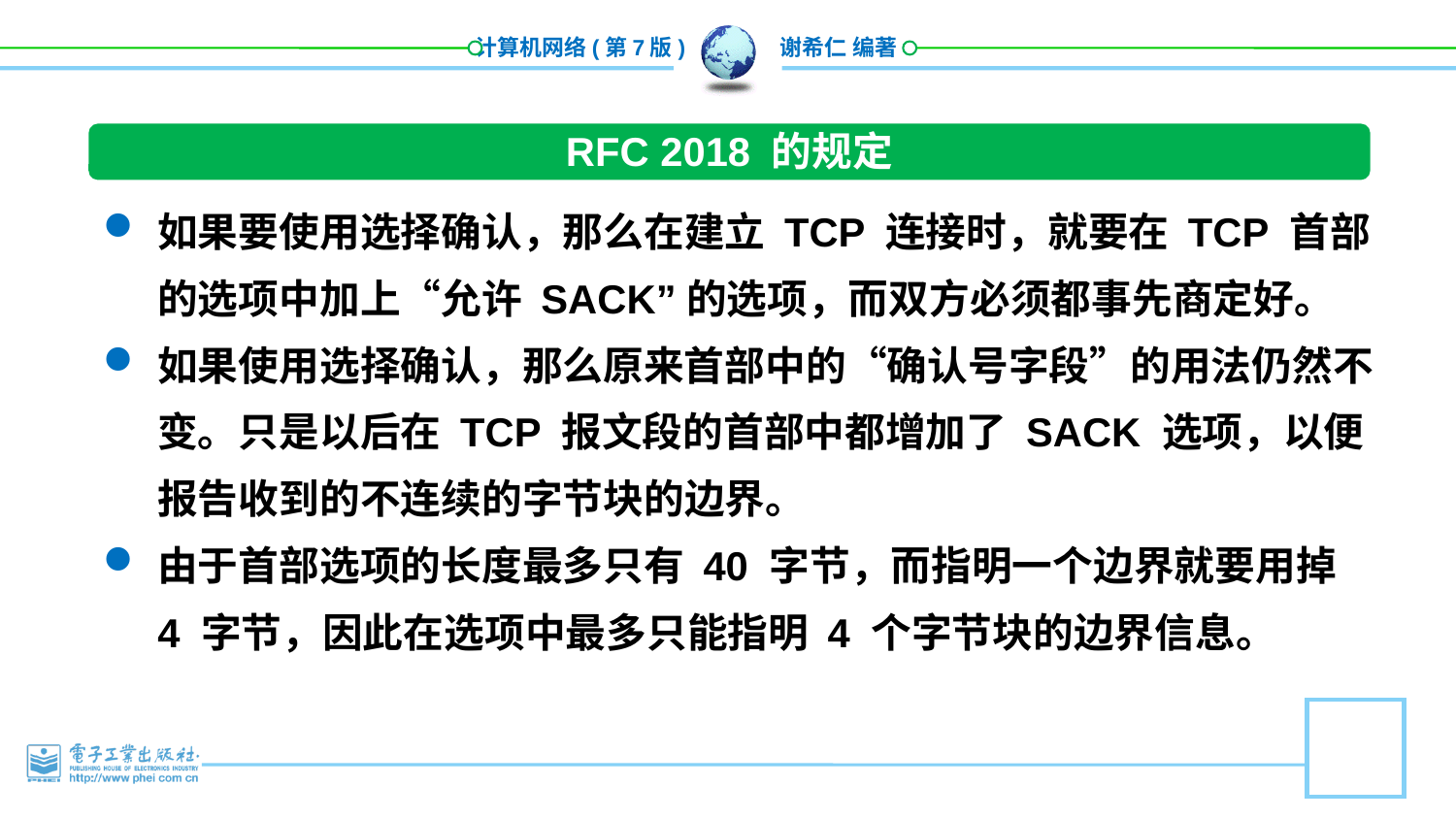

RFC 2018 的规定

如果要使用选择确认，那么在建立 TCP 连接时，就要在 TCP 首部的选项中加上“允许 SACK”的选项，而双方必须都事先商定好。
如果使用选择确认，那么原来首部中的“确认号字段”的用法仍然不变。只是以后在 TCP 报文段的首部中都增加了 SACK 选项，以便报告收到的不连续的字节块的边界。
由于首部选项的长度最多只有 40 字节，而指明一个边界就要用掉 4 字节，因此在选项中最多只能指明 4 个字节块的边界信息。